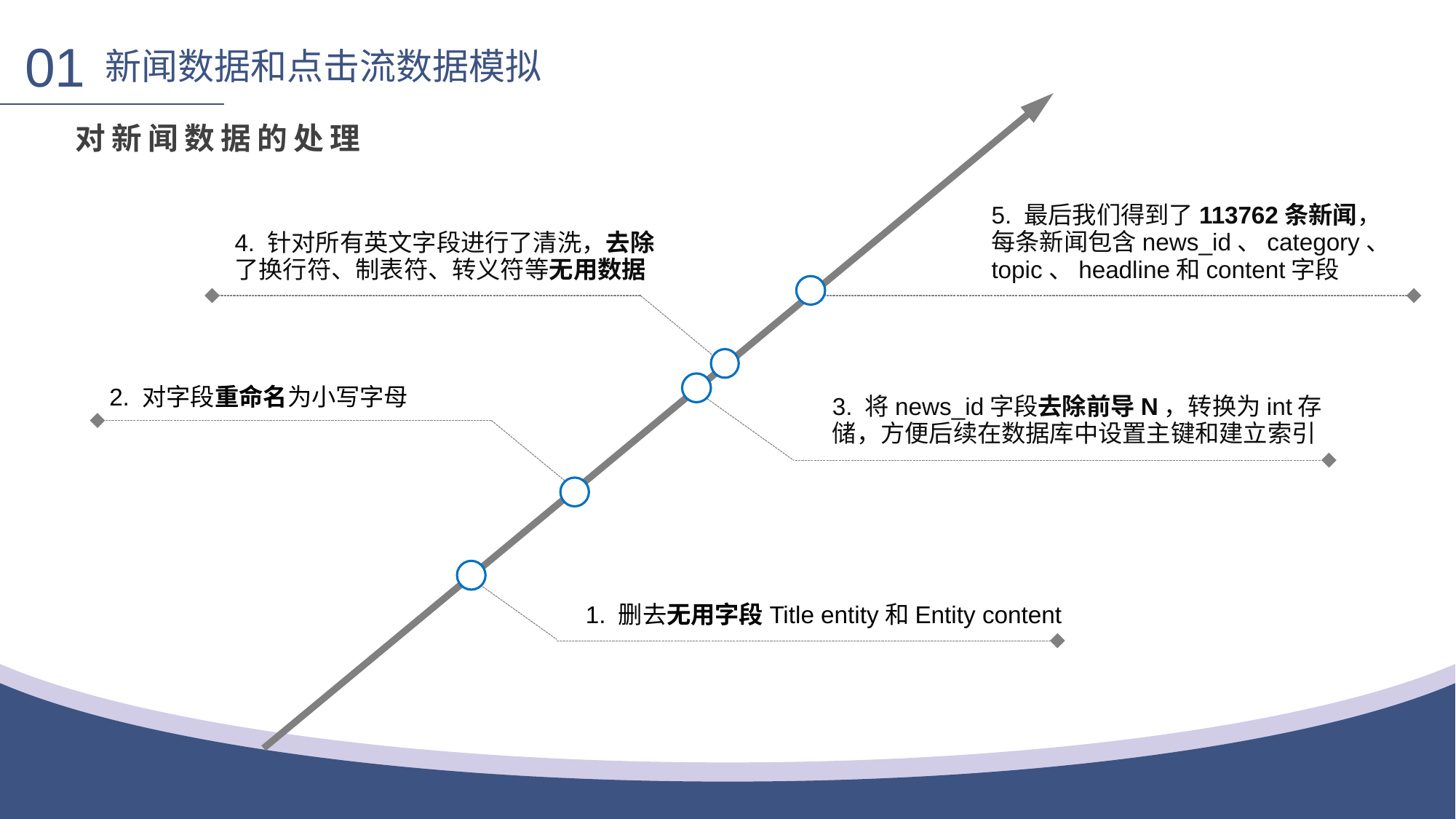

01
新闻数据和点击流数据模拟
对新闻数据的处理
5. 最后我们得到了113762条新闻，每条新闻包含news_id、category、topic、headline和content字段
4. 针对所有英文字段进行了清洗，去除了换行符、制表符、转义符等无用数据

2. 对字段重命名为小写字母
3. 将news_id字段去除前导N，转换为int存储，方便后续在数据库中设置主键和建立索引

1. 删去无用字段Title entity和Entity content